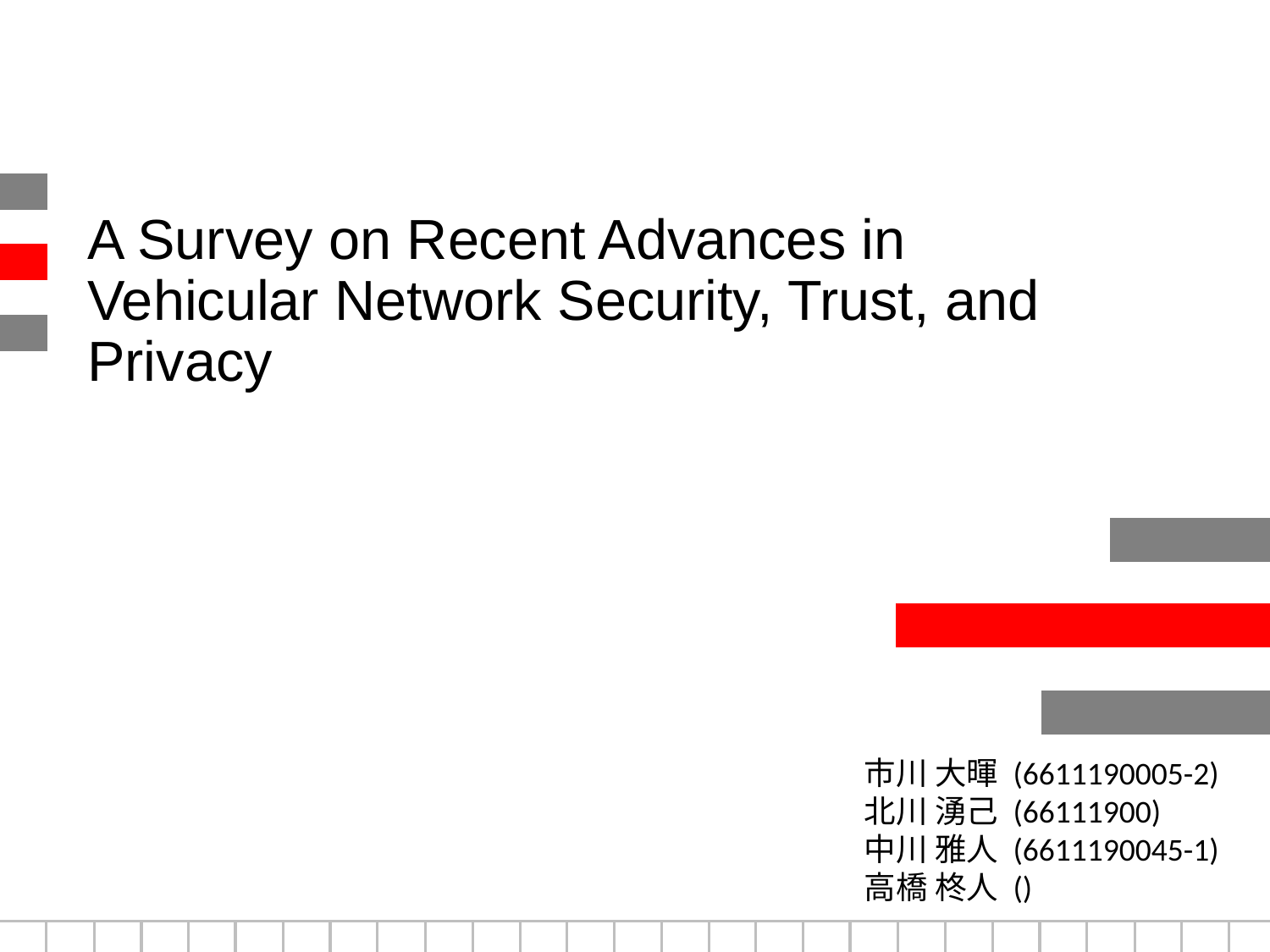

# A Survey on Recent Advances in Vehicular Network Security, Trust, and Privacy
市川 大暉 (6611190005-2)
北川 湧己 (66111900)
中川 雅人 (6611190045-1)
高橋 柊人 ()